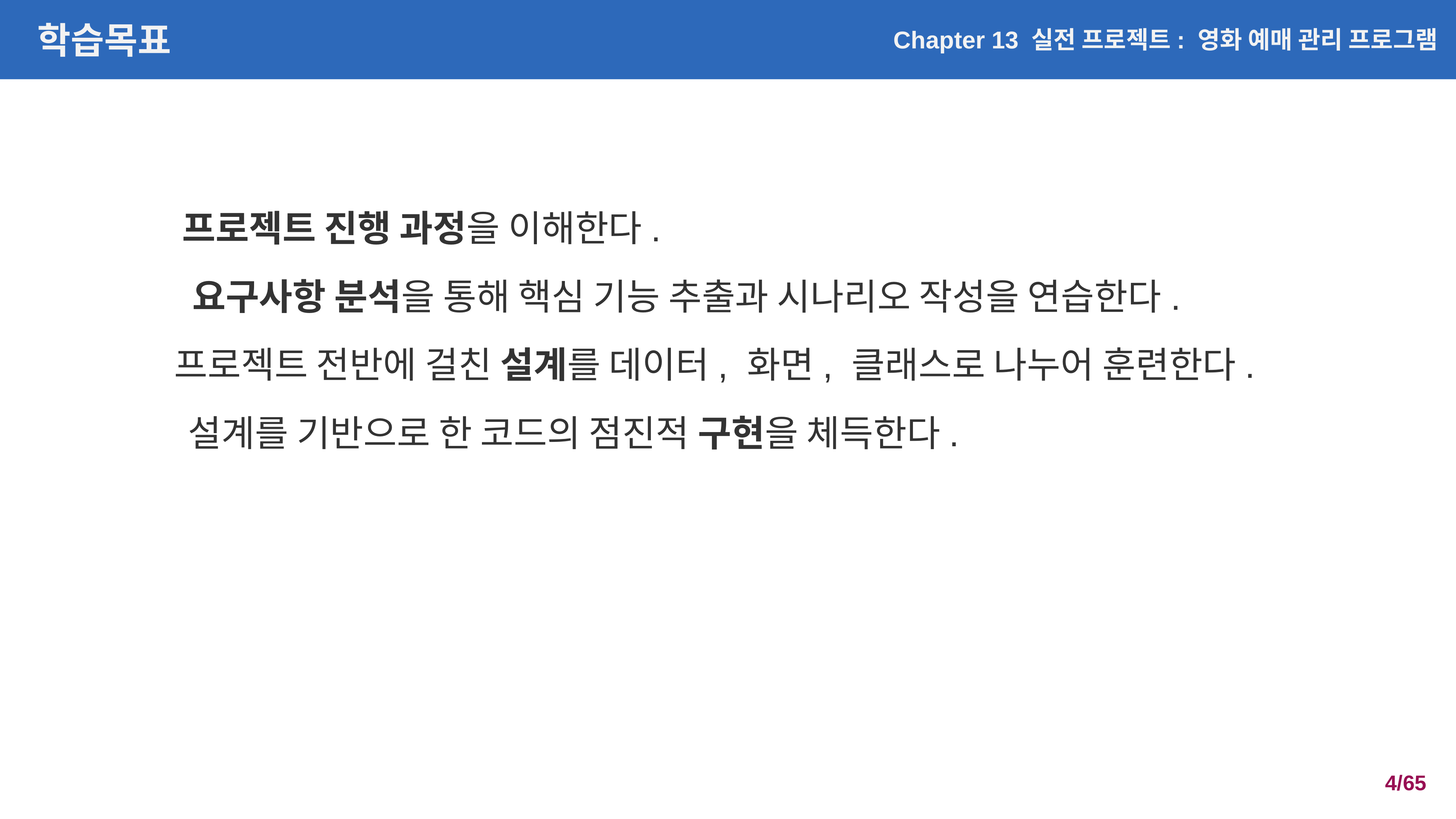

PAGE_TITLE
CHAPTER

NAVBAR
학습목표
Chapter 13 실전 프로젝트: 영화 예매 관리 프로그램
C_TITLE
LIST_1
프로젝트 진행 과정을 이해한다.
LIST_2
요구사항 분석을 통해 핵심 기능 추출과 시나리오 작성을 연습한다.
프로젝트 전반에 걸친 설계를 데이터, 화면, 클래스로 나누어 훈련한다.
설계를 기반으로 한 코드의 점진적 구현을 체득한다.
C_TITLE
LIST